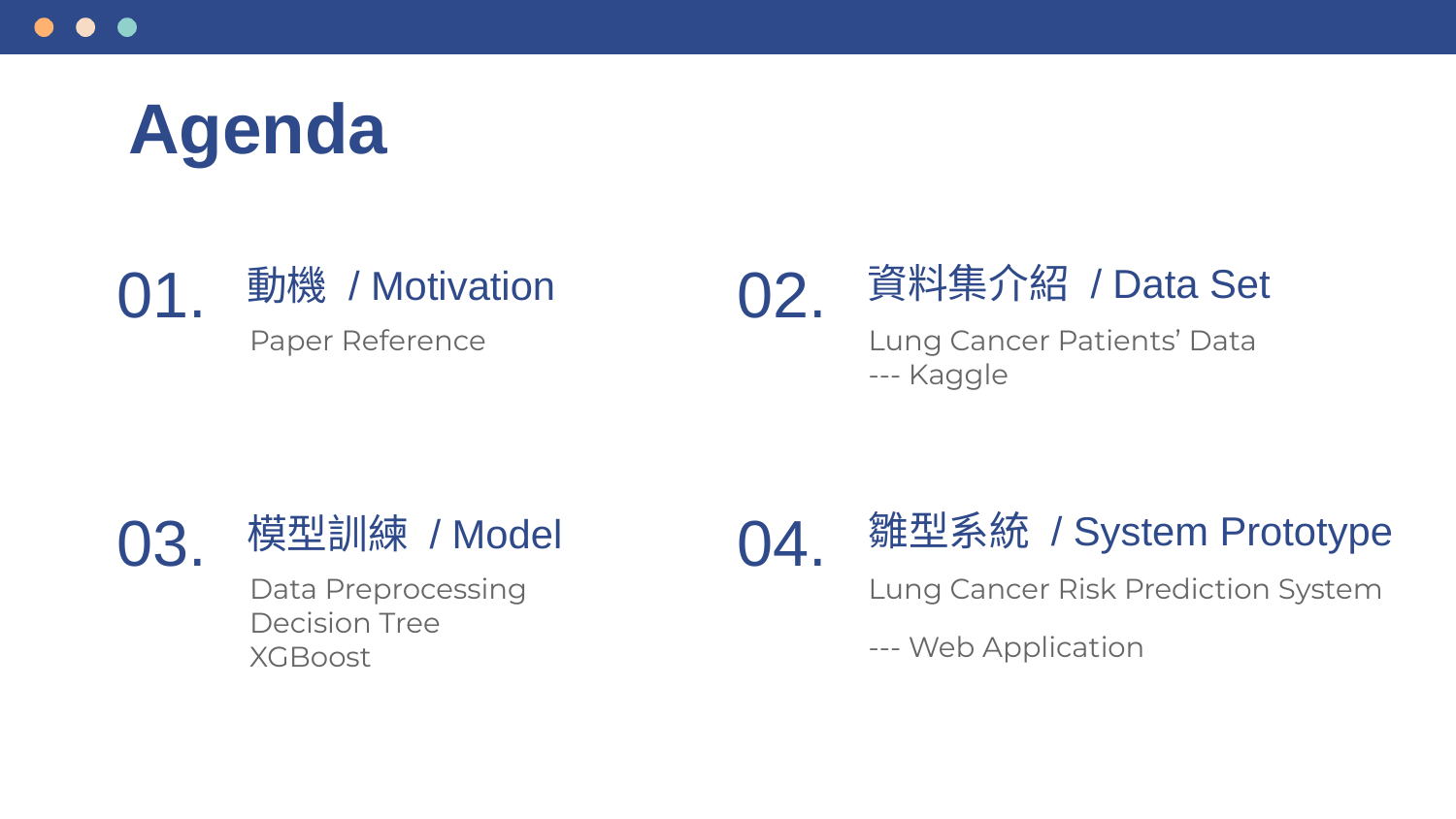

# Agenda
資料集介紹 / Data Set
01.
02.
動機 / Motivation
Paper Reference
Lung Cancer Patients’ Data --- Kaggle
雛型系統 / System Prototype
03.
模型訓練 / Model
04.
Data Preprocessing
Decision Tree
XGBoost
Lung Cancer Risk Prediction System
--- Web Application